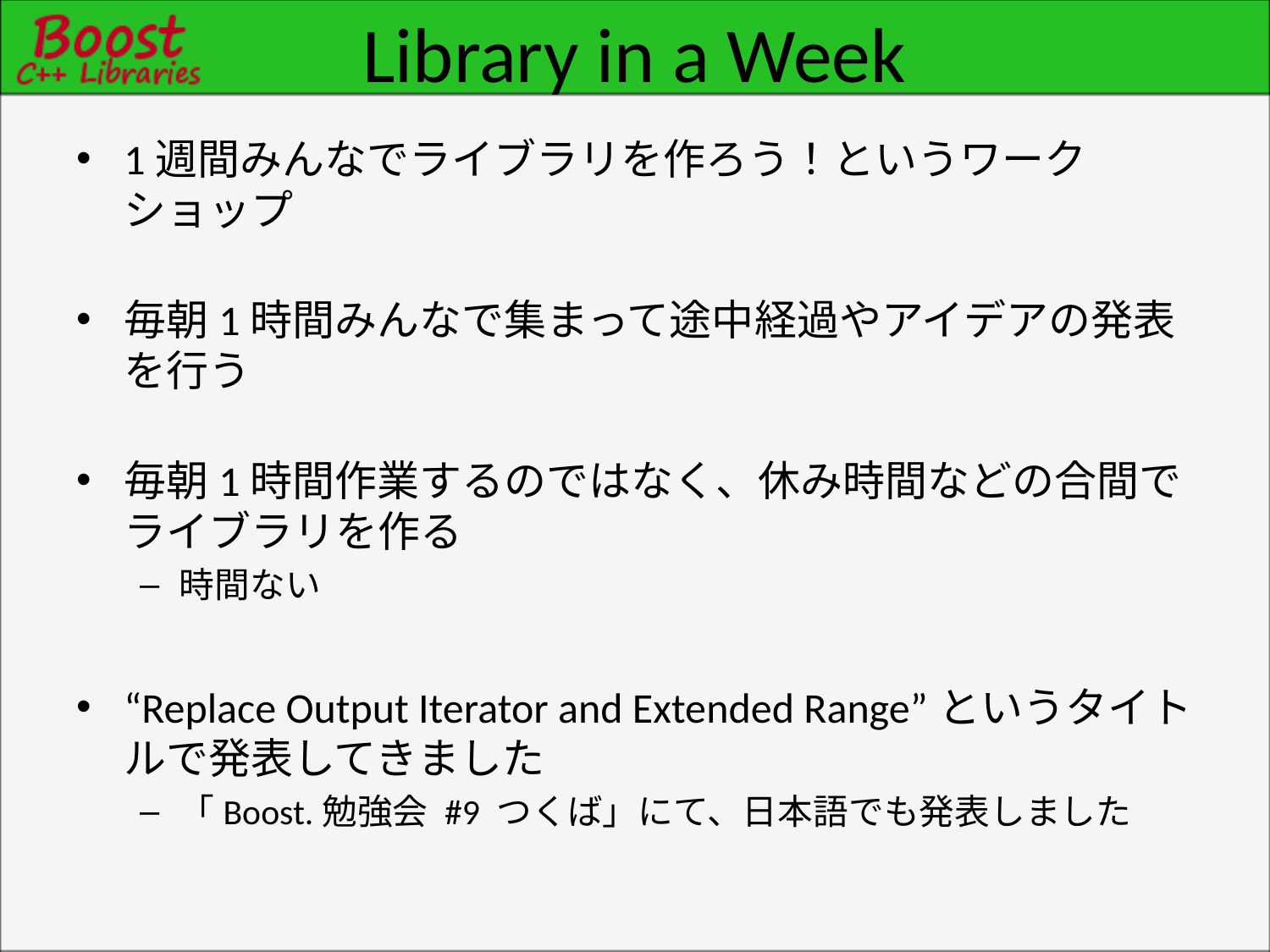

# Library in a Week
1週間みんなでライブラリを作ろう！というワークショップ
毎朝1時間みんなで集まって途中経過やアイデアの発表を行う
毎朝1時間作業するのではなく、休み時間などの合間でライブラリを作る
時間ない

“Replace Output Iterator and Extended Range”というタイトルで発表してきました
「Boost.勉強会 #9 つくば」にて、日本語でも発表しました